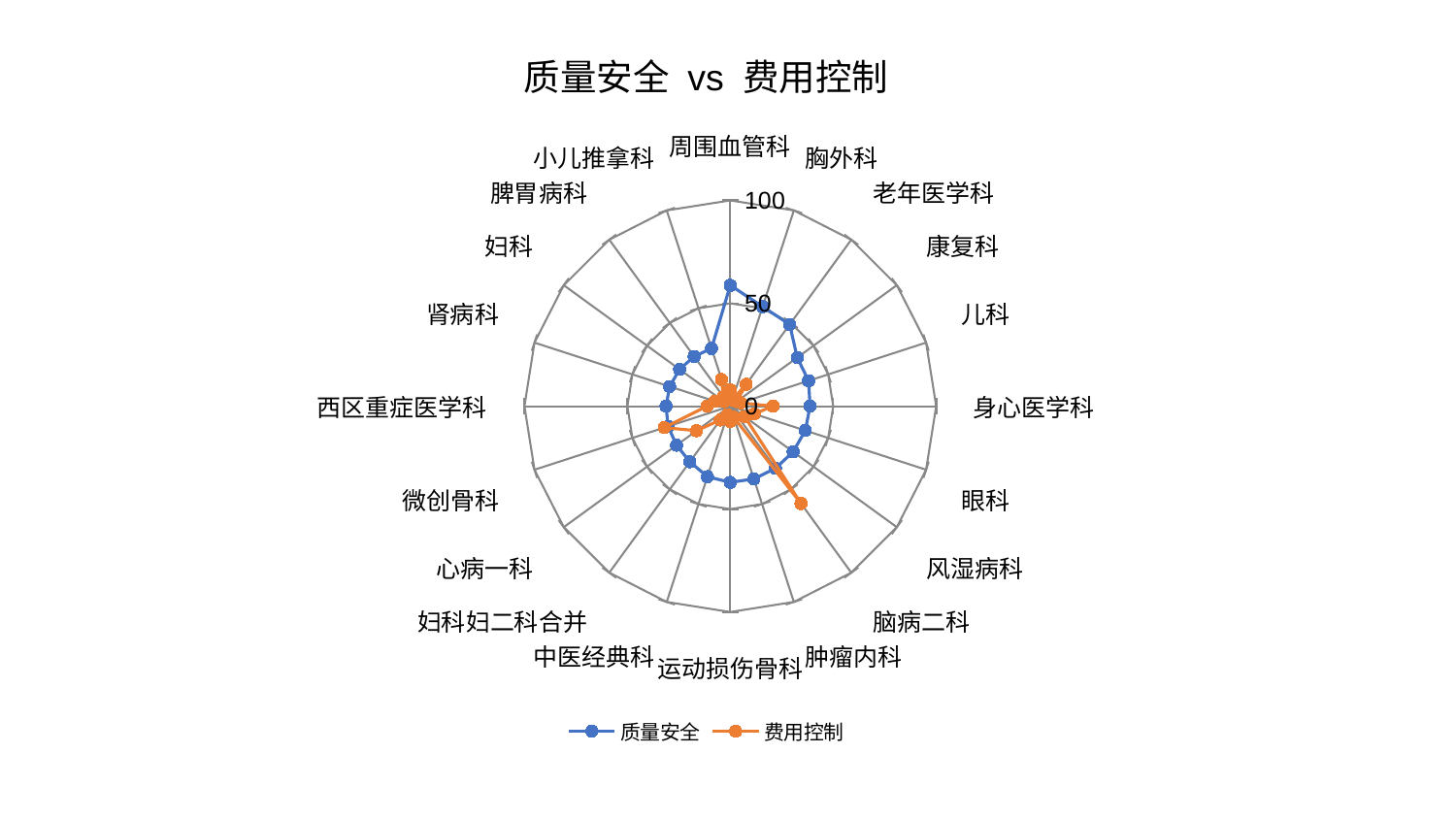

### Chart: 质量安全 vs 费用控制

| Category | 质量安全 | 费用控制 |
|---|---|---|
| 周围血管科 | 58.742418471370755 | 7.934441835539003 |
| 胸外科 | 50.85539456004875 | 3.2316880632641745 |
| 老年医学科 | 49.089216686468816 | 13.142375672599934 |
| 康复科 | 40.21889342498635 | 3.8278801530157525 |
| 儿科 | 39.972910787463846 | 5.309137812557141 |
| 身心医学科 | 38.77283508899379 | 20.749311909070094 |
| 眼科 | 38.29434091095412 | 12.166419004786652 |
| 风湿病科 | 37.74855097918088 | 8.616897649912152 |
| 脑病二科 | 37.33878885776824 | 58.4621399390075 |
| 肿瘤内科 | 37.14512910441274 | 5.740319977565452 |
| 运动损伤骨科 | 37.05017577263199 | 7.440124852462727 |
| 中医经典科 | 36.02015241010564 | 4.420747350639594 |
| 妇科妇二科合并 | 33.395321448289785 | 8.303243970821086 |
| 心病一科 | 32.28265292447558 | 20.299495210261398 |
| 微创骨科 | 31.785215843268798 | 33.72675744661079 |
| 西区重症医学科 | 31.21742637463558 | 11.213133288046516 |
| 肾病科 | 30.995349270072474 | 7.800136976233949 |
| 妇科 | 30.43459528384965 | 3.845547637703013 |
| 脾胃病科 | 29.900371168451944 | 5.671297532285484 |
| 小儿推拿科 | 29.48510064370788 | 13.648906915428235 |
9